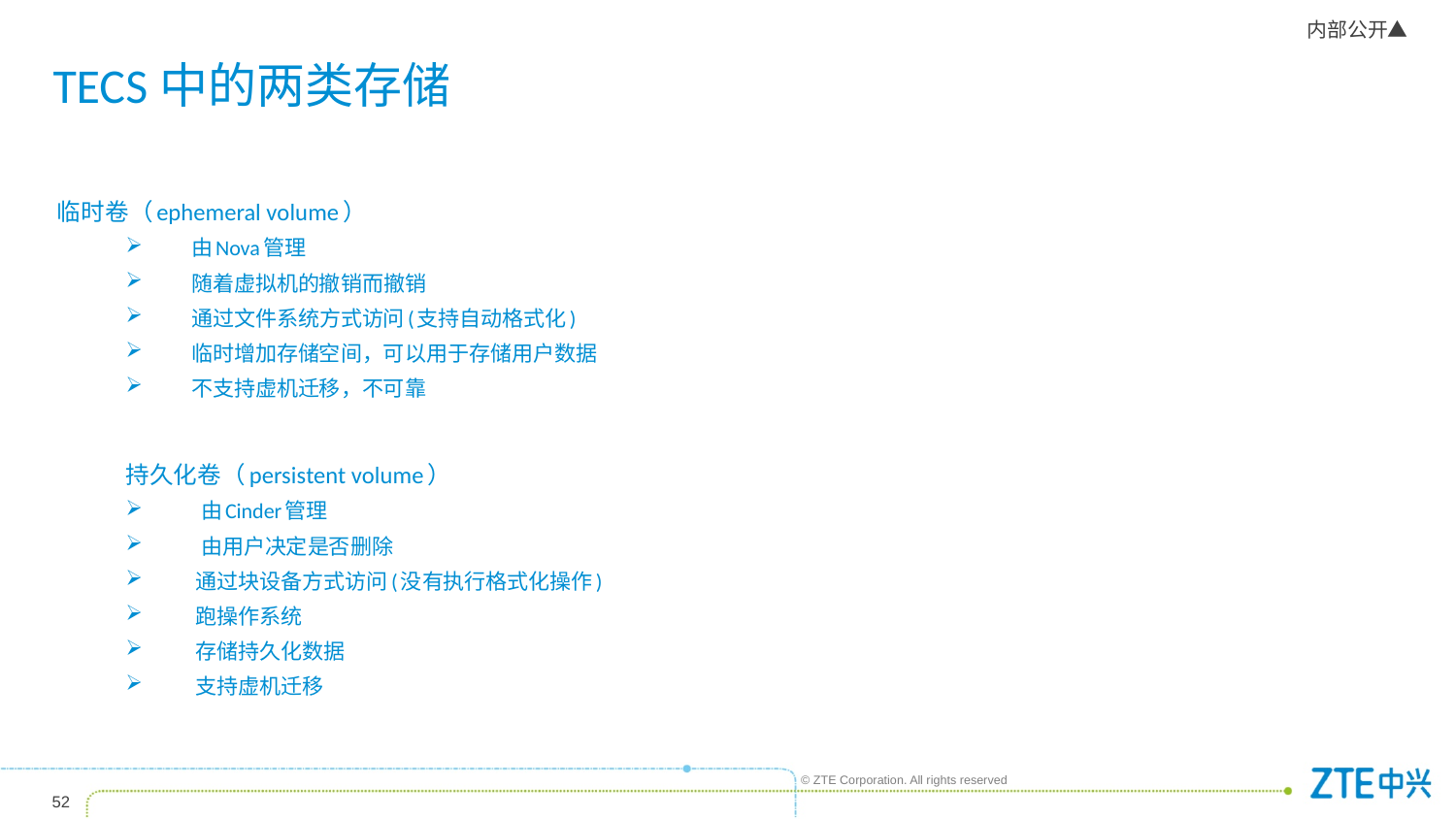

# TECS中的两类存储
临时卷（ephemeral volume）
    由Nova管理
    随着虚拟机的撤销而撤销
    通过文件系统方式访问(支持自动格式化)
    临时增加存储空间，可以用于存储用户数据
    不支持虚机迁移，不可靠

持久化卷（persistent volume）
      由Cinder管理
      由用户决定是否删除
     通过块设备方式访问(没有执行格式化操作)
     跑操作系统
     存储持久化数据
     支持虚机迁移